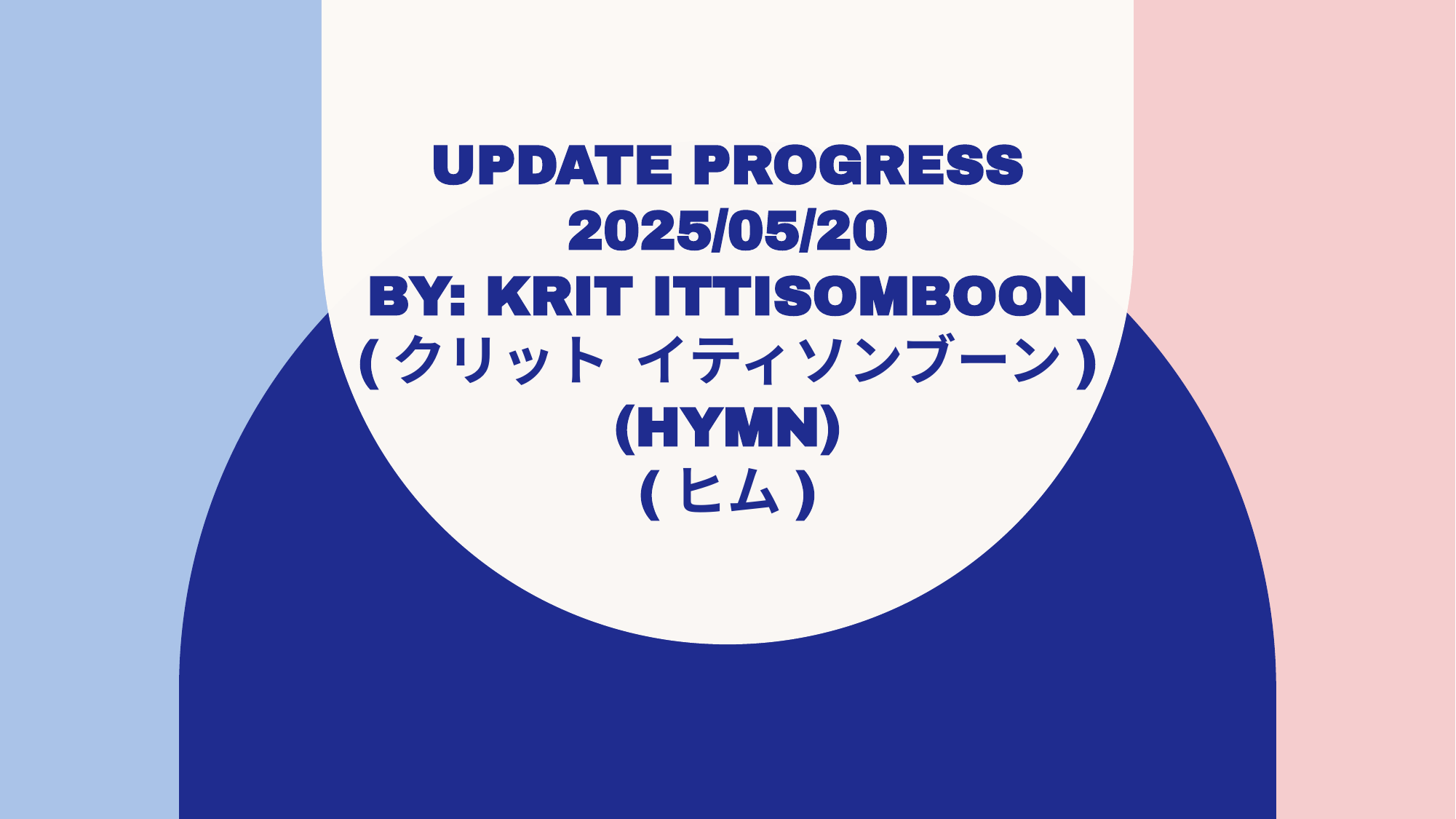

# Update progress 2025/05/20 By: Krit ittisomboon (クリット  イティソンブーン) (Hymn) (ヒム)